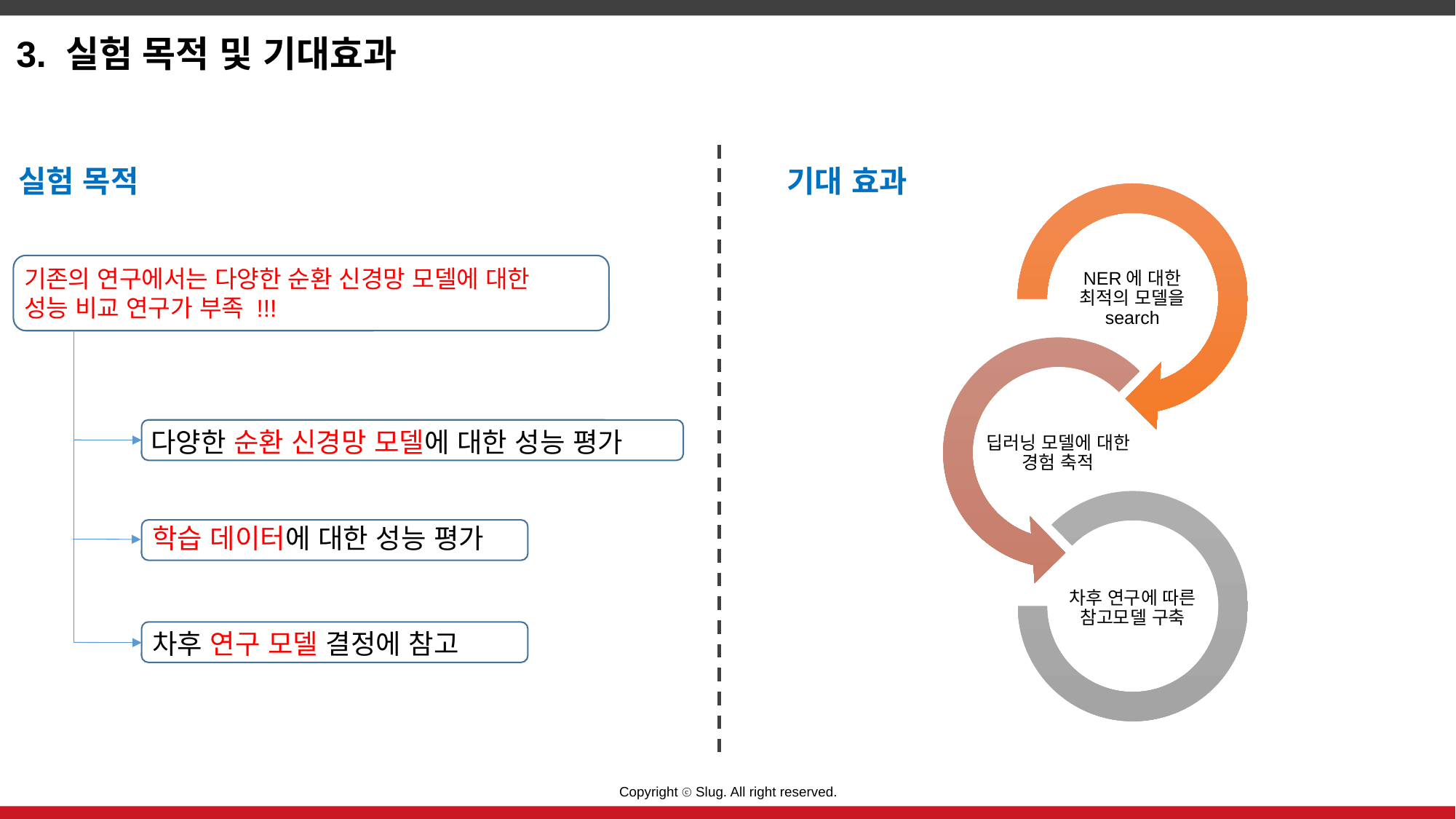

3. 실험 목적 및 기대효과
실험 목적
기대 효과
NER에 대한 최적의 모델을 search
딥러닝 모델에 대한 경험 축적
차후 연구에 따른 참고모델 구축

기존의 연구에서는 다양한 순환 신경망 모델에 대한
성능 비교 연구가 부족 !!!
다양한 순환 신경망 모델에 대한 성능 평가

학습 데이터에 대한 성능 평가

차후 연구 모델 결정에 참고